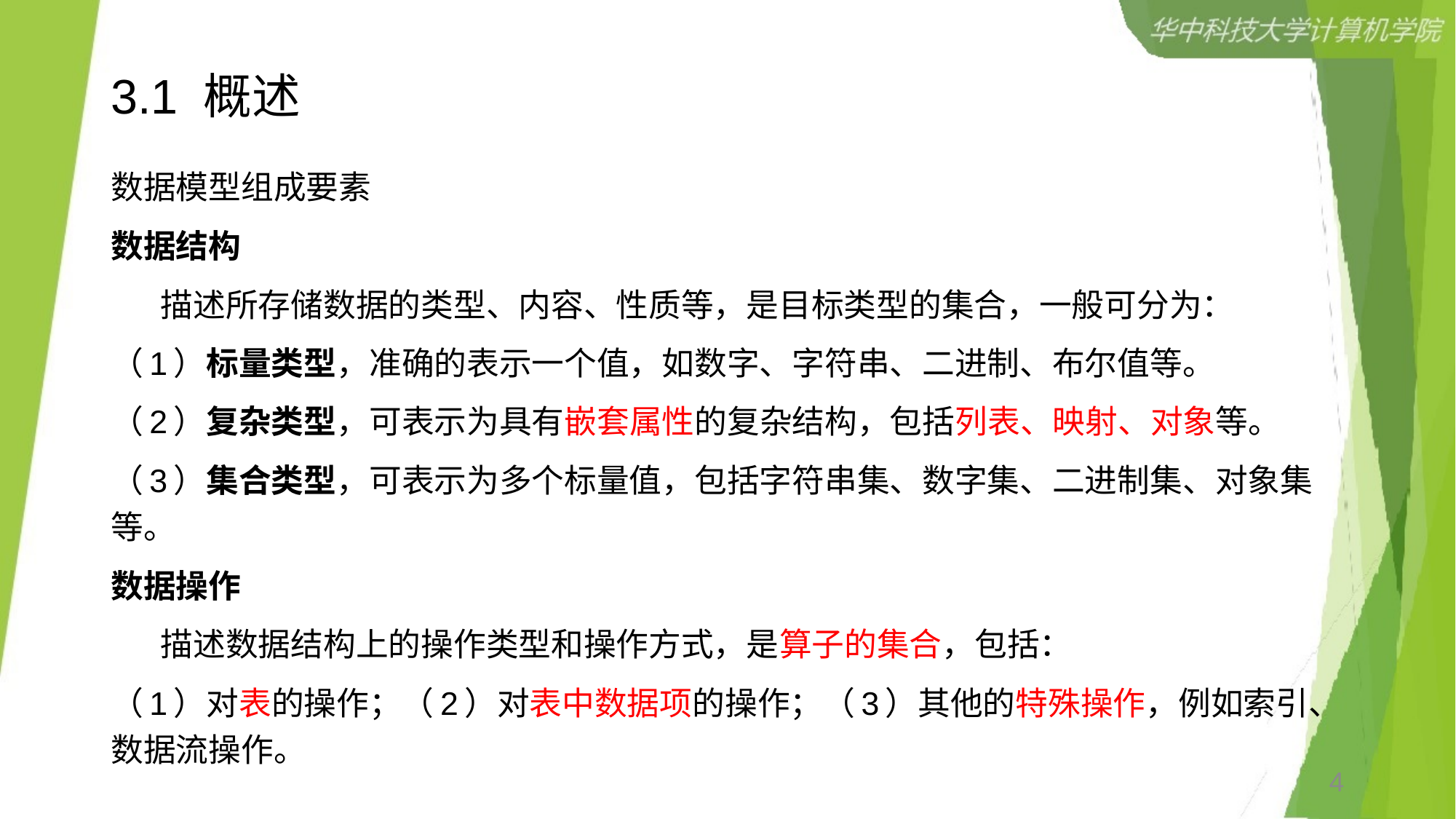

# 3.1 概述
数据模型组成要素
数据结构
      描述所存储数据的类型、内容、性质等，是目标类型的集合，一般可分为：
（1）标量类型，准确的表示一个值，如数字、字符串、二进制、布尔值等。
（2）复杂类型，可表示为具有嵌套属性的复杂结构，包括列表、映射、对象等。
（3）集合类型，可表示为多个标量值，包括字符串集、数字集、二进制集、对象集等。
数据操作
      描述数据结构上的操作类型和操作方式，是算子的集合，包括：
（1）对表的操作；（2）对表中数据项的操作；（3）其他的特殊操作，例如索引、数据流操作。
4